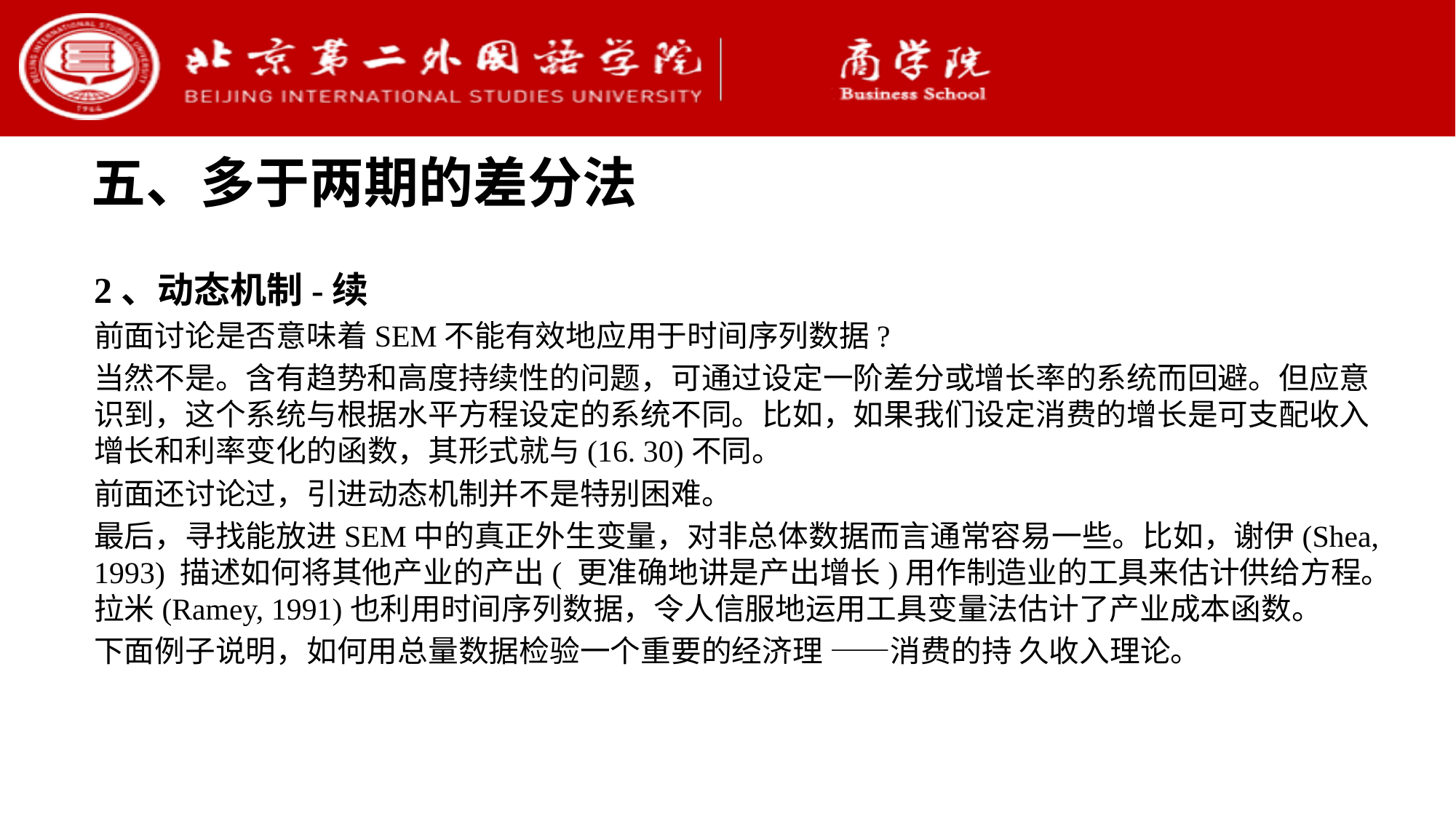

五、多于两期的差分法
2、动态机制-续
前面讨论是否意味着SEM不能有效地应用于时间序列数据?
当然不是。含有趋势和高度持续性的问题，可通过设定一阶差分或增长率的系统而回避。但应意识到，这个系统与根据水平方程设定的系统不同。比如，如果我们设定消费的增长是可支配收入增长和利率变化的函数，其形式就与(16. 30)不同。
前面还讨论过，引进动态机制并不是特别困难。
最后，寻找能放进SEM中的真正外生变量，对非总体数据而言通常容易一些。比如，谢伊(Shea, 1993) 描述如何将其他产业的产出( 更准确地讲是产出增长)用作制造业的工具来估计供给方程。拉米(Ramey, 1991)也利用时间序列数据，令人信服地运用工具变量法估计了产业成本函数。
下面例子说明，如何用总量数据检验一个重要的经济理 ——消费的持 久收入理论。